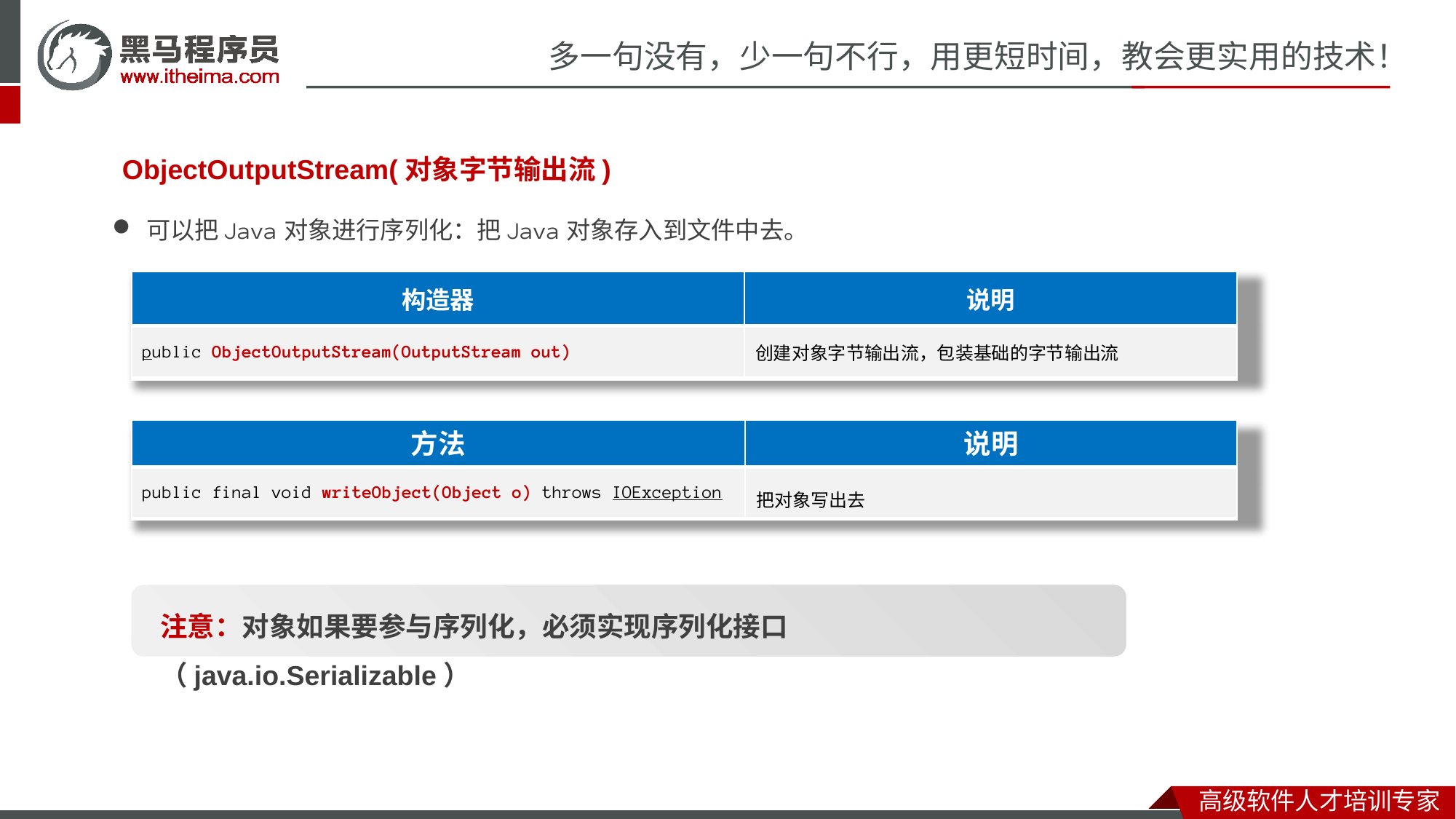

ObjectOutputStream(对象字节输出流)
可以把Java对象进行序列化：把Java对象存入到文件中去。
| 构造器 | 说明 |
| --- | --- |
| public ObjectOutputStream(OutputStream out) | 创建对象字节输出流，包装基础的字节输出流 |
| 方法 | 说明 |
| --- | --- |
| public final void writeObject​(Object o) throws IOException | 把对象写出去 |

注意：对象如果要参与序列化，必须实现序列化接口（java.io.Serializable）